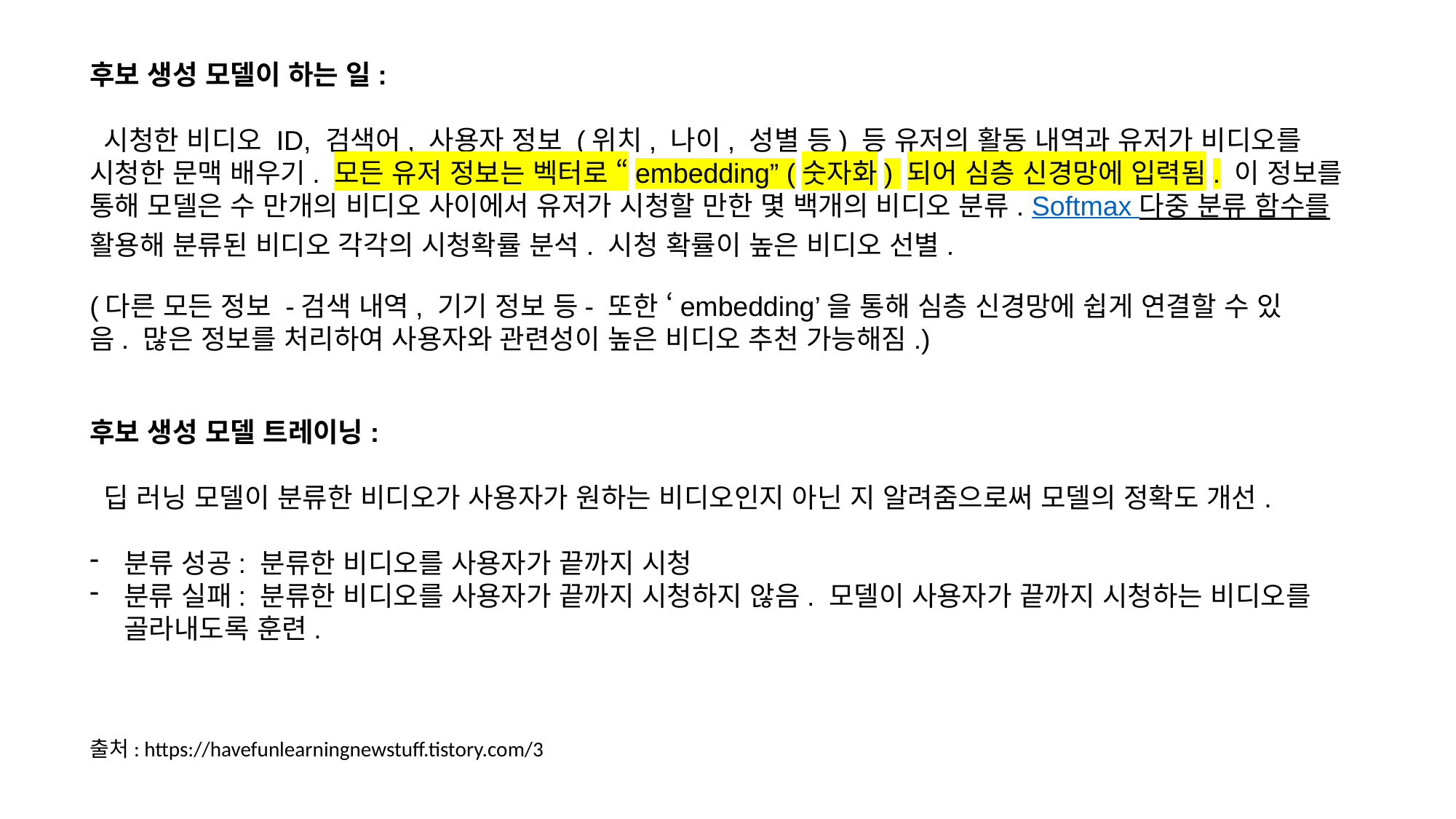

후보 생성 모델이 하는 일:

 시청한 비디오 ID, 검색어, 사용자 정보 (위치, 나이, 성별 등) 등 유저의 활동 내역과 유저가 비디오를 시청한 문맥 배우기. 모든 유저 정보는 벡터로 “embedding” (숫자화) 되어 심층 신경망에 입력됨. 이 정보를 통해 모델은 수 만개의 비디오 사이에서 유저가 시청할 만한 몇 백개의 비디오 분류. Softmax 다중 분류 함수를 활용해 분류된 비디오 각각의 시청확률 분석. 시청 확률이 높은 비디오 선별.
(다른 모든 정보 -검색 내역, 기기 정보 등- 또한 ‘embedding’을 통해 심층 신경망에 쉽게 연결할 수 있음. 많은 정보를 처리하여 사용자와 관련성이 높은 비디오 추천 가능해짐.)
후보 생성 모델 트레이닝:

 딥 러닝 모델이 분류한 비디오가 사용자가 원하는 비디오인지 아닌 지 알려줌으로써 모델의 정확도 개선.

분류 성공: 분류한 비디오를 사용자가 끝까지 시청
분류 실패: 분류한 비디오를 사용자가 끝까지 시청하지 않음. 모델이 사용자가 끝까지 시청하는 비디오를 골라내도록 훈련.
출처: https://havefunlearningnewstuff.tistory.com/3